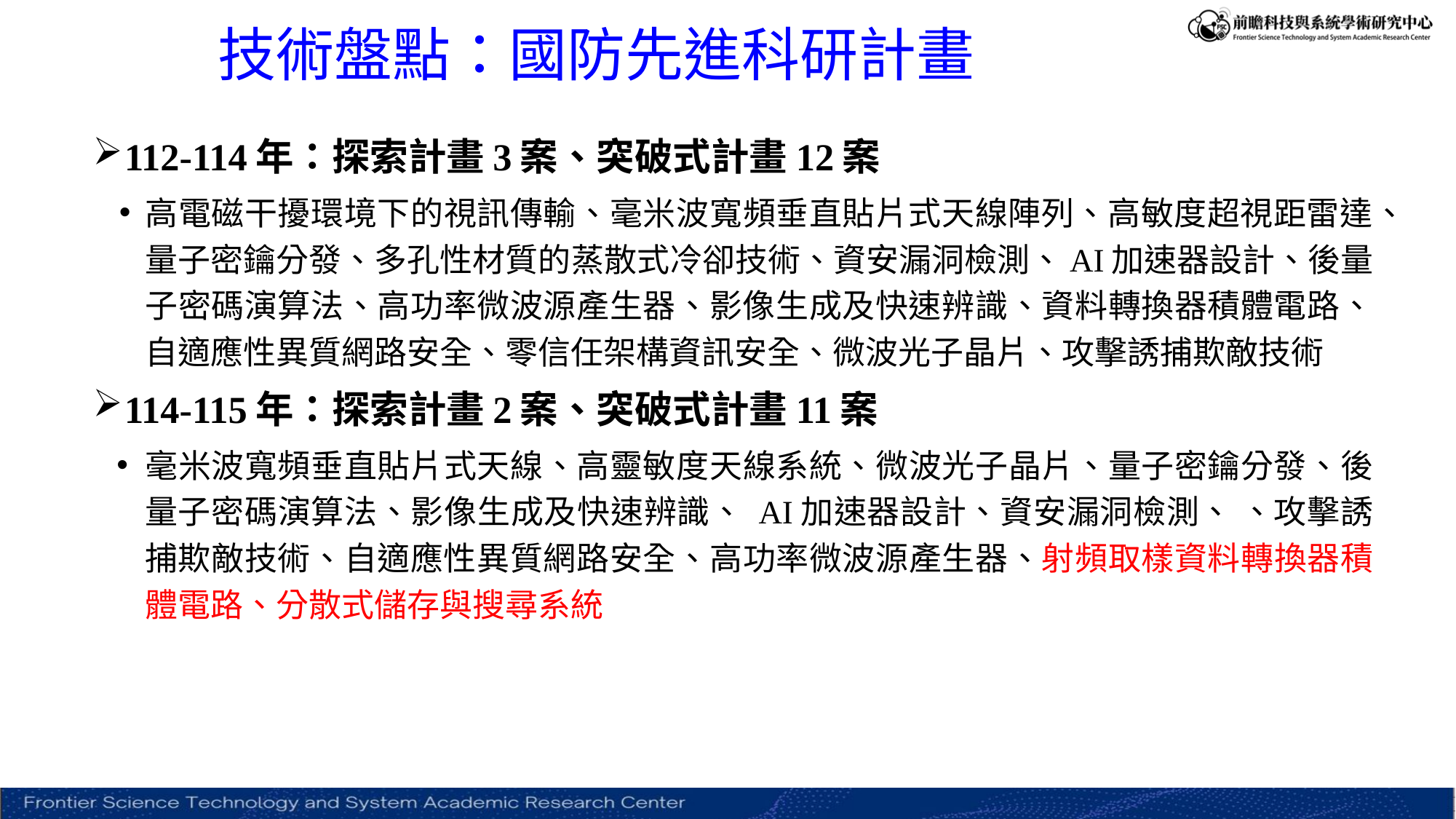

# 技術盤點：國防先進科研計畫
112-114年：探索計畫3案、突破式計畫12案
高電磁干擾環境下的視訊傳輸、毫米波寬頻垂直貼片式天線陣列、高敏度超視距雷達、量子密鑰分發、多孔性材質的蒸散式冷卻技術、資安漏洞檢測、AI加速器設計、後量子密碼演算法、高功率微波源產生器、影像生成及快速辨識、資料轉換器積體電路、自適應性異質網路安全、零信任架構資訊安全、微波光子晶片、攻擊誘捕欺敵技術
114-115年：探索計畫2案、突破式計畫11案
毫米波寬頻垂直貼片式天線、高靈敏度天線系統、微波光子晶片、量子密鑰分發、後量子密碼演算法、影像生成及快速辨識、 AI加速器設計、資安漏洞檢測、 、攻擊誘捕欺敵技術、自適應性異質網路安全、高功率微波源產生器、射頻取樣資料轉換器積體電路、分散式儲存與搜尋系統